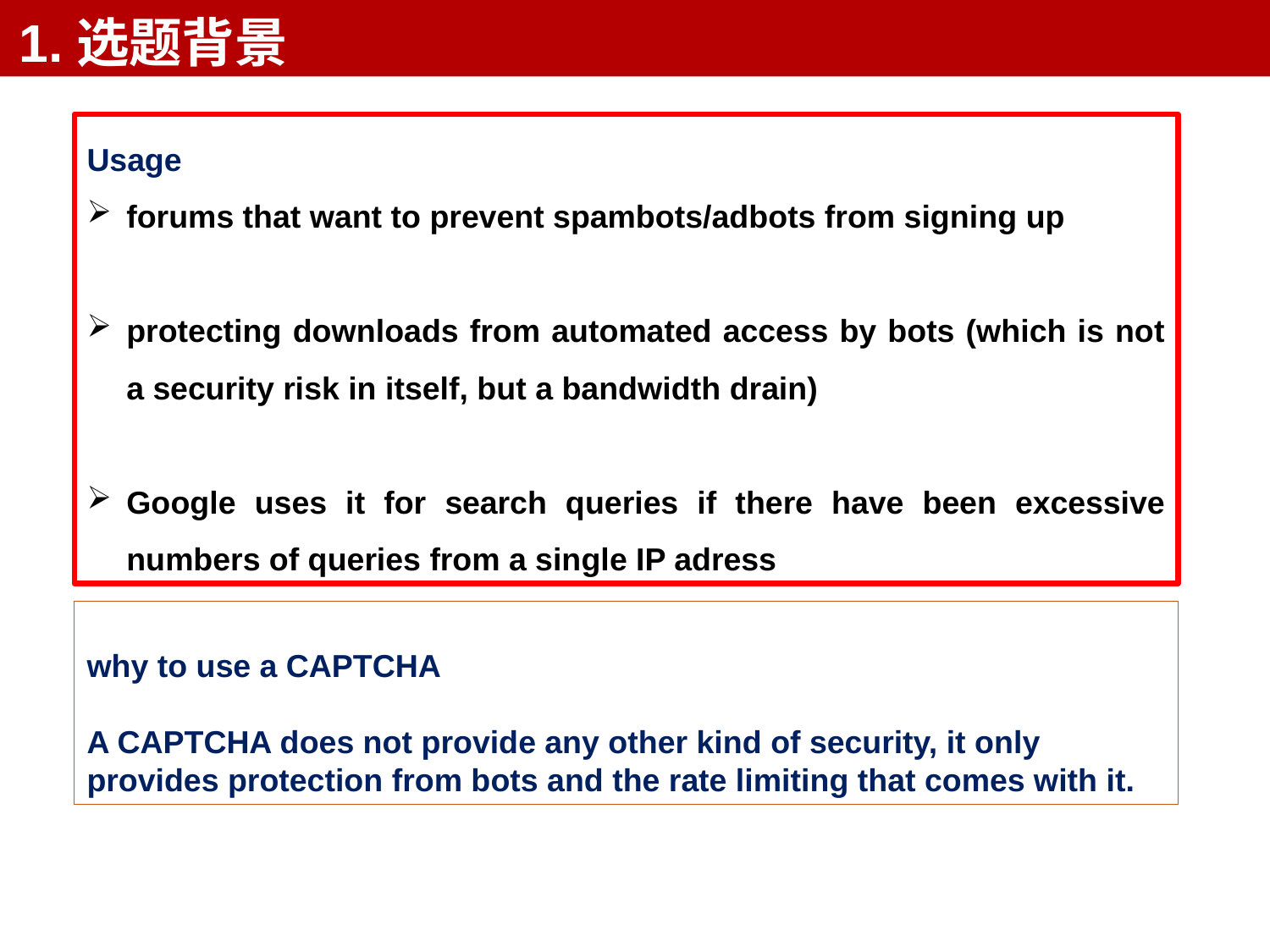

1.选题背景
Usage
forums that want to prevent spambots/adbots from signing up

protecting downloads from automated access by bots (which is not a security risk in itself, but a bandwidth drain)

Google uses it for search queries if there have been excessive numbers of queries from a single IP adress

why to use a CAPTCHA

A CAPTCHA does not provide any other kind of security, it only
provides protection from bots and the rate limiting that comes with it.